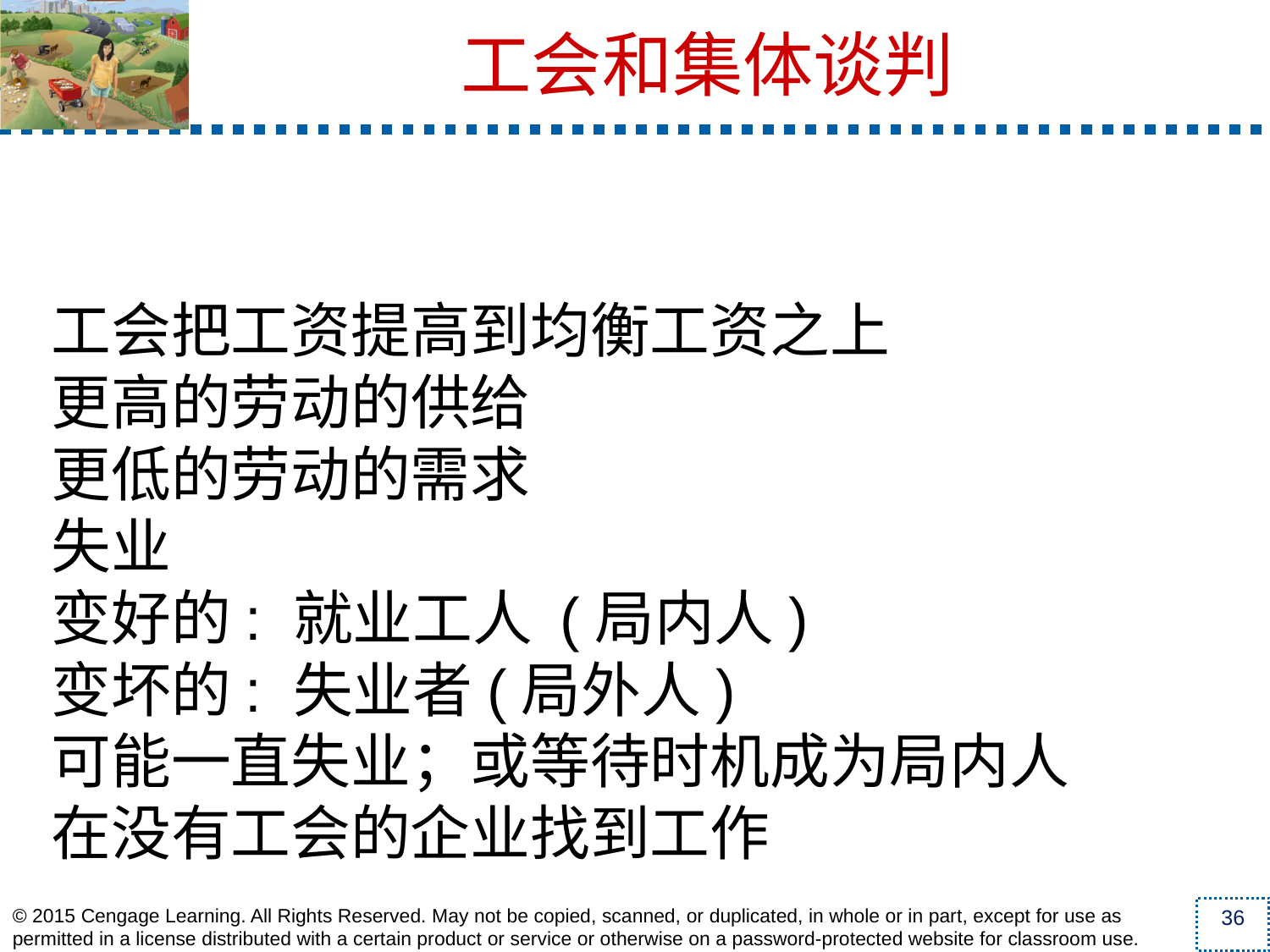

工会把工资提高到均衡工资之上
更高的劳动的供给
更低的劳动的需求
失业
变好的: 就业工人 (局内人)
变坏的: 失业者(局外人)
可能一直失业；或等待时机成为局内人
在没有工会的企业找到工作
工会和集体谈判
36
© 2015 Cengage Learning. All Rights Reserved. May not be copied, scanned, or duplicated, in whole or in part, except for use as permitted in a license distributed with a certain product or service or otherwise on a password-protected website for classroom use.